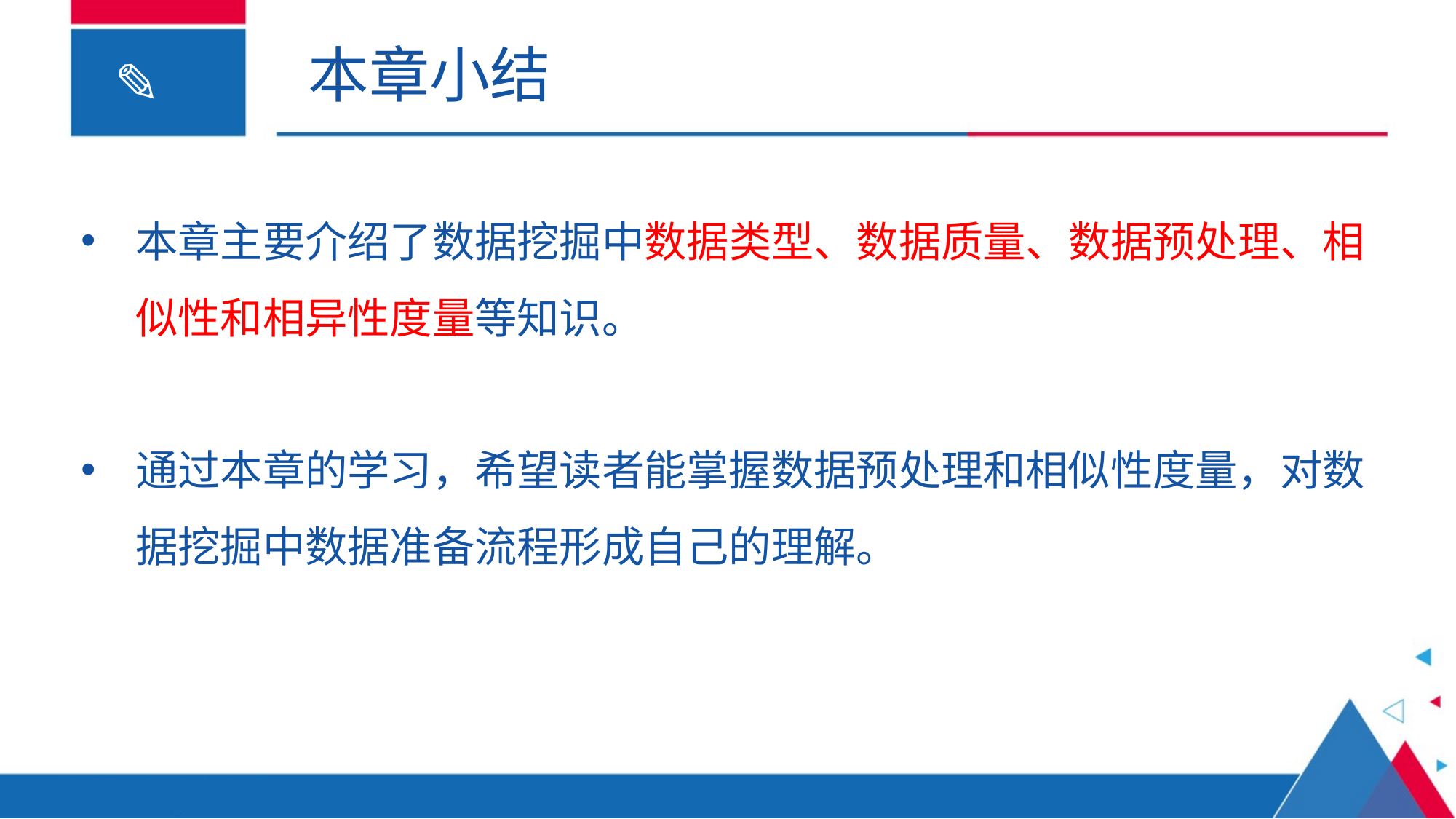

本章小结
本章主要介绍了数据挖掘中数据类型、数据质量、数据预处理、相似性和相异性度量等知识。

通过本章的学习，希望读者能掌握数据预处理和相似性度量，对数据挖掘中数据准备流程形成自己的理解。